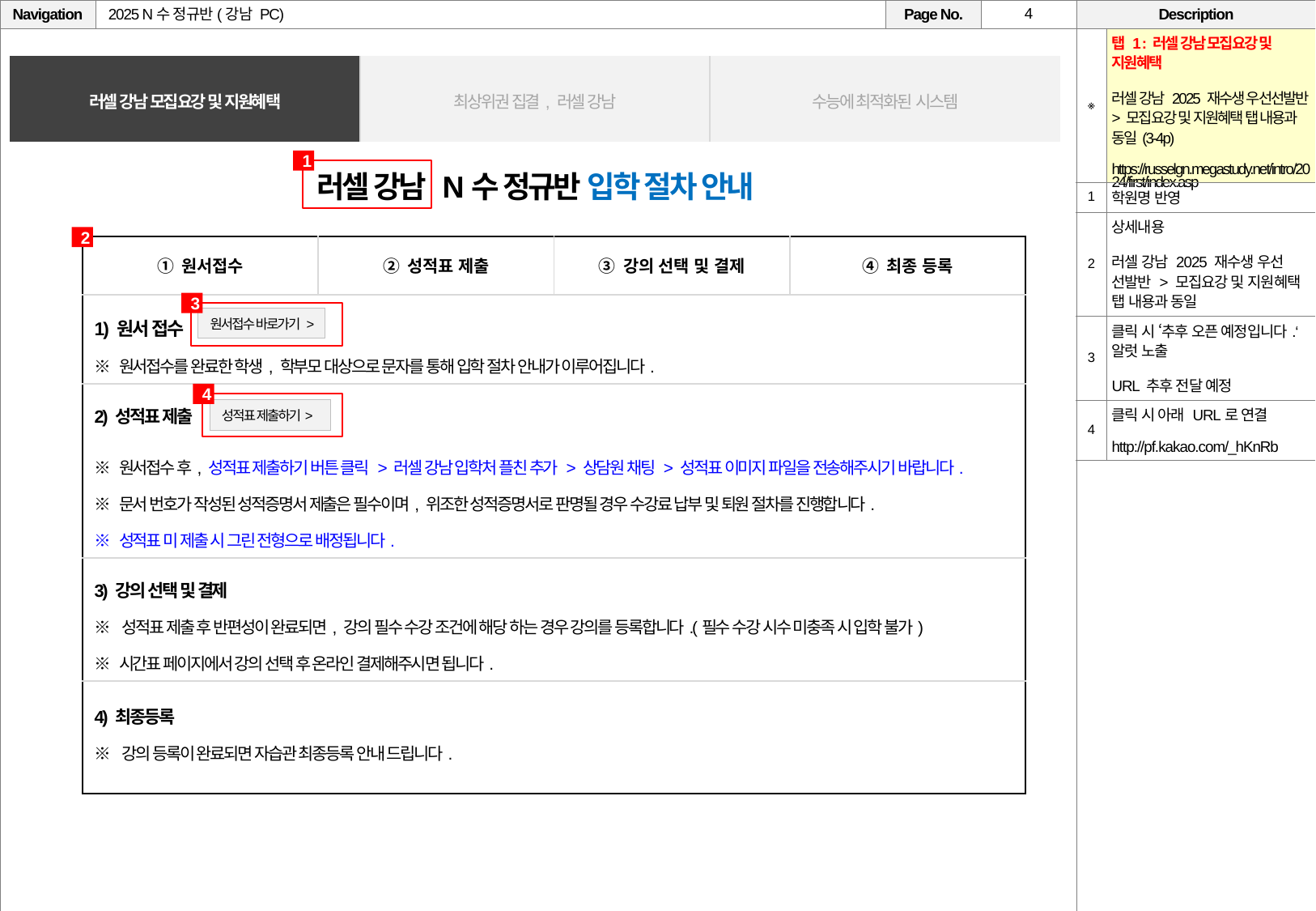

# 2025 N수 정규반(강남 PC)
| ※ | 탭 1 : 러셀 강남 모집요강 및 지원혜택 러셀 강남 2025 재수생 우선선발반 > 모집요강 및 지원혜택 탭 내용과 동일(3-4p) https://russelgn.megastudy.net/intro/2024/first/index.asp |
| --- | --- |
| 1 | 학원명 반영 |
| 2 | 상세내용 러셀 강남 2025 재수생 우선 선발반 > 모집요강 및 지원혜택 탭 내용과 동일 |
| 3 | 클릭 시 ‘추후 오픈 예정입니다.‘ 알럿 노출 URL 추후 전달 예정 |
| 4 | 클릭 시 아래 URL로 연결 http://pf.kakao.com/\_hKnRb |
| 러셀 강남 모집요강 및 지원혜택 | 최상위권 집결, 러셀 강남 | 수능에 최적화된 시스템 |
| --- | --- | --- |
1

러셀 강남 N수 정규반 입학 절차 안내

2
| ① 원서접수 | ② 성적표 제출 | ③ 강의 선택 및 결제 | ④ 최종 등록 |
| --- | --- | --- | --- |
| 1) 원서 접수 ※ 원서접수를 완료한 학생, 학부모 대상으로 문자를 통해 입학 절차 안내가 이루어집니다. |  |  |  |
| 2) 성적표 제출 ※ 원서접수 후, 성적표 제출하기 버튼 클릭 > 러셀 강남 입학처 플친 추가 > 상담원 채팅 > 성적표 이미지 파일을 전송해주시기 바랍니다. ※ 문서 번호가 작성된 성적증명서 제출은 필수이며, 위조한 성적증명서로 판명될 경우 수강료 납부 및 퇴원 절차를 진행합니다. ※ 성적표 미 제출 시 그린 전형으로 배정됩니다. |  |  |  |
| 3) 강의 선택 및 결제 ※ 성적표 제출 후 반편성이 완료되면, 강의 필수 수강 조건에 해당 하는 경우 강의를 등록합니다.(필수 수강 시수 미충족 시 입학 불가) ※ 시간표 페이지에서 강의 선택 후 온라인 결제해주시면 됩니다. |  |  |  |
| 4) 최종등록 ※ 강의 등록이 완료되면 자습관 최종등록 안내 드립니다. |  |  |  |
3

원서접수 바로가기 >
4

성적표 제출하기>